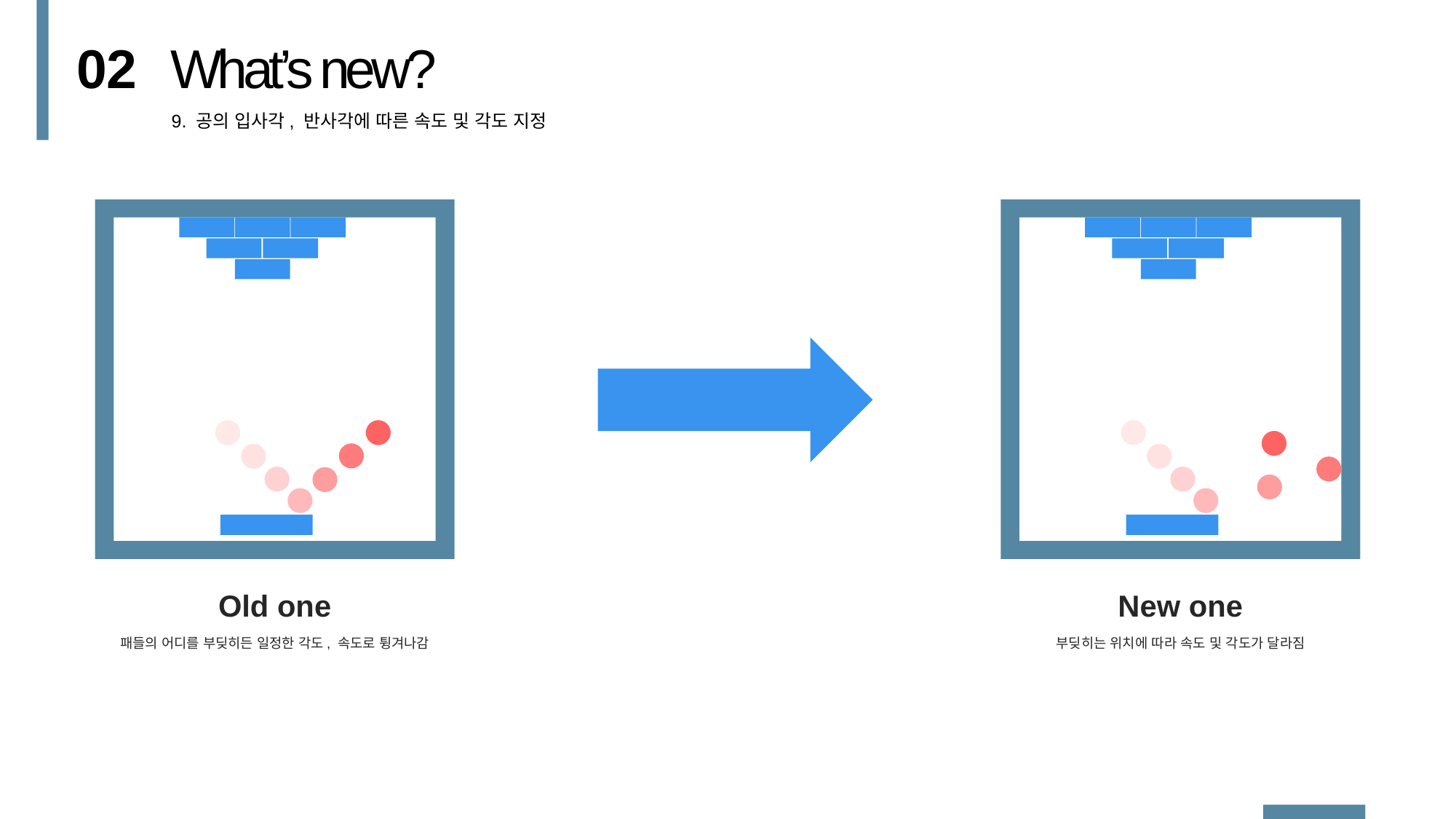

02
What’s new?
9. 공의 입사각, 반사각에 따른 속도 및 각도 지정

Old one
패들의 어디를 부딪히든 일정한 각도, 속도로 튕겨나감
New one
부딪히는 위치에 따라 속도 및 각도가 달라짐